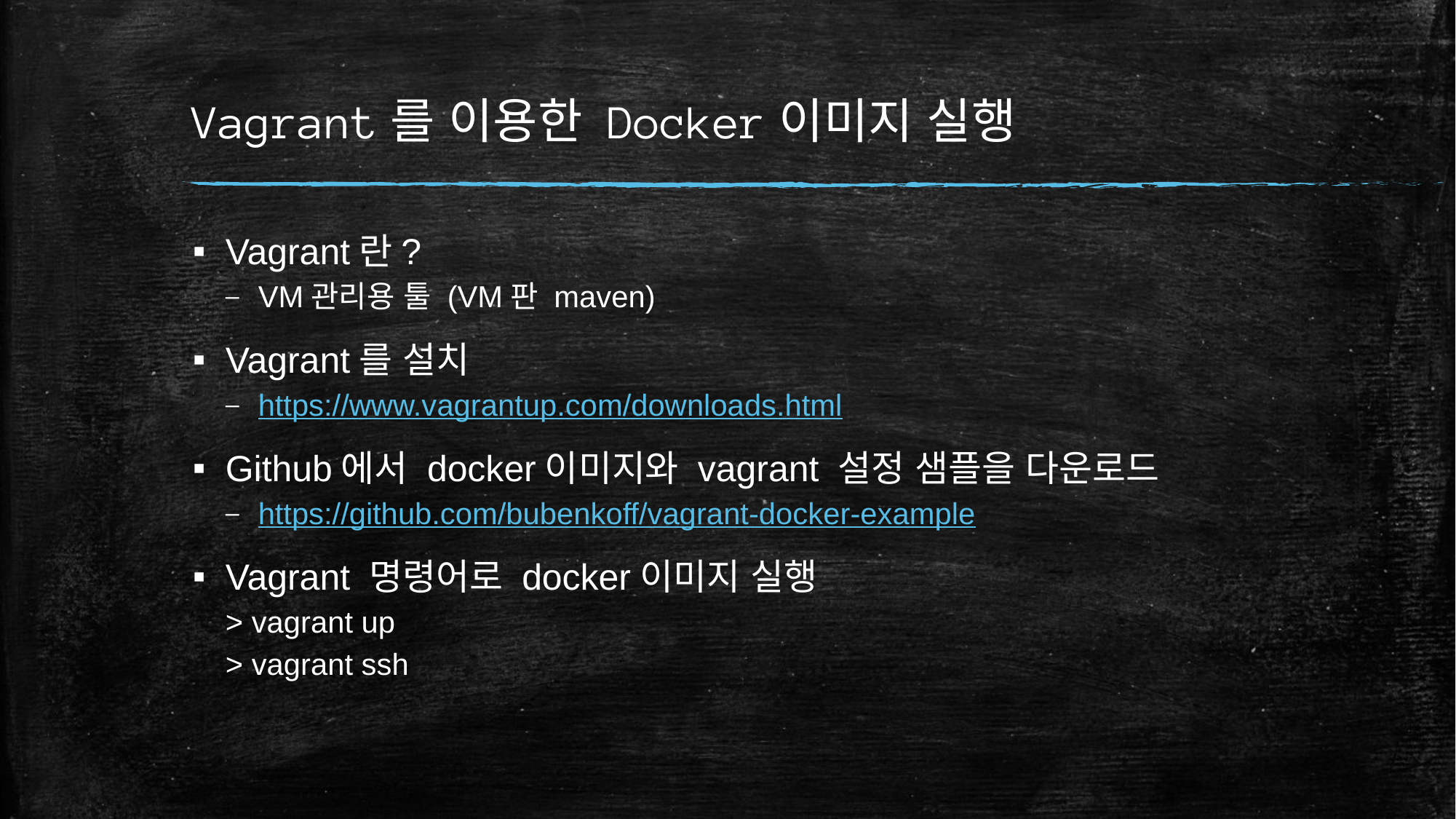

# Vagrant를 이용한 Docker이미지 실행
Vagrant란?
VM관리용 툴 (VM판 maven)
Vagrant를 설치
https://www.vagrantup.com/downloads.html
Github에서 docker이미지와 vagrant 설정 샘플을 다운로드
https://github.com/bubenkoff/vagrant-docker-example
Vagrant 명령어로 docker이미지 실행
> vagrant up
> vagrant ssh